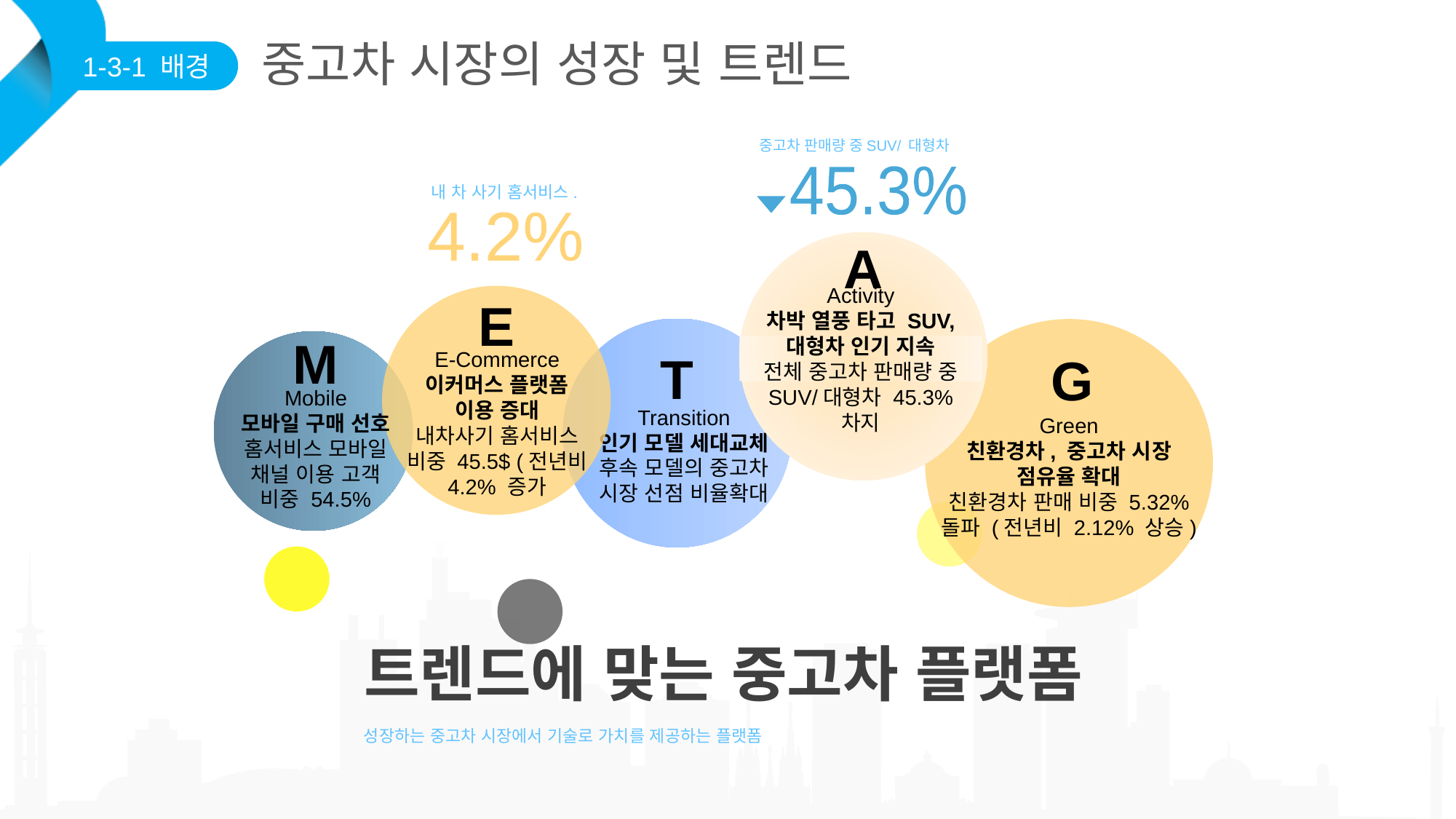

# 중고차 시장의 성장 및 트렌드
1-3-1 배경
중고차 판매량 중SUV/ 대형차
45.3%

내 차 사기 홈서비스.
4.2%
A

Activity
차박 열풍 타고 SUV, 대형차 인기 지속
전체 중고차 판매량 중 SUV/대형차 45.3% 차지
E

Green
친환경차, 중고차 시장 점유율 확대
친환경차 판매 비중 5.32% 돌파 (전년비 2.12% 상승)

M

T
E-Commerce
이커머스 플랫폼 이용 증대
내차사기 홈서비스 비중 45.5$ (전년비 4.2% 증가

G
Mobile
모바일 구매 선호
홈서비스 모바일 채널 이용 고객 비중 54.5%

Transition
인기 모델 세대교체
후속 모델의 중고차 시장 선점 비율확대

트렌드에 맞는 중고차 플랫폼
성장하는 중고차 시장에서 기술로 가치를 제공하는 플랫폼